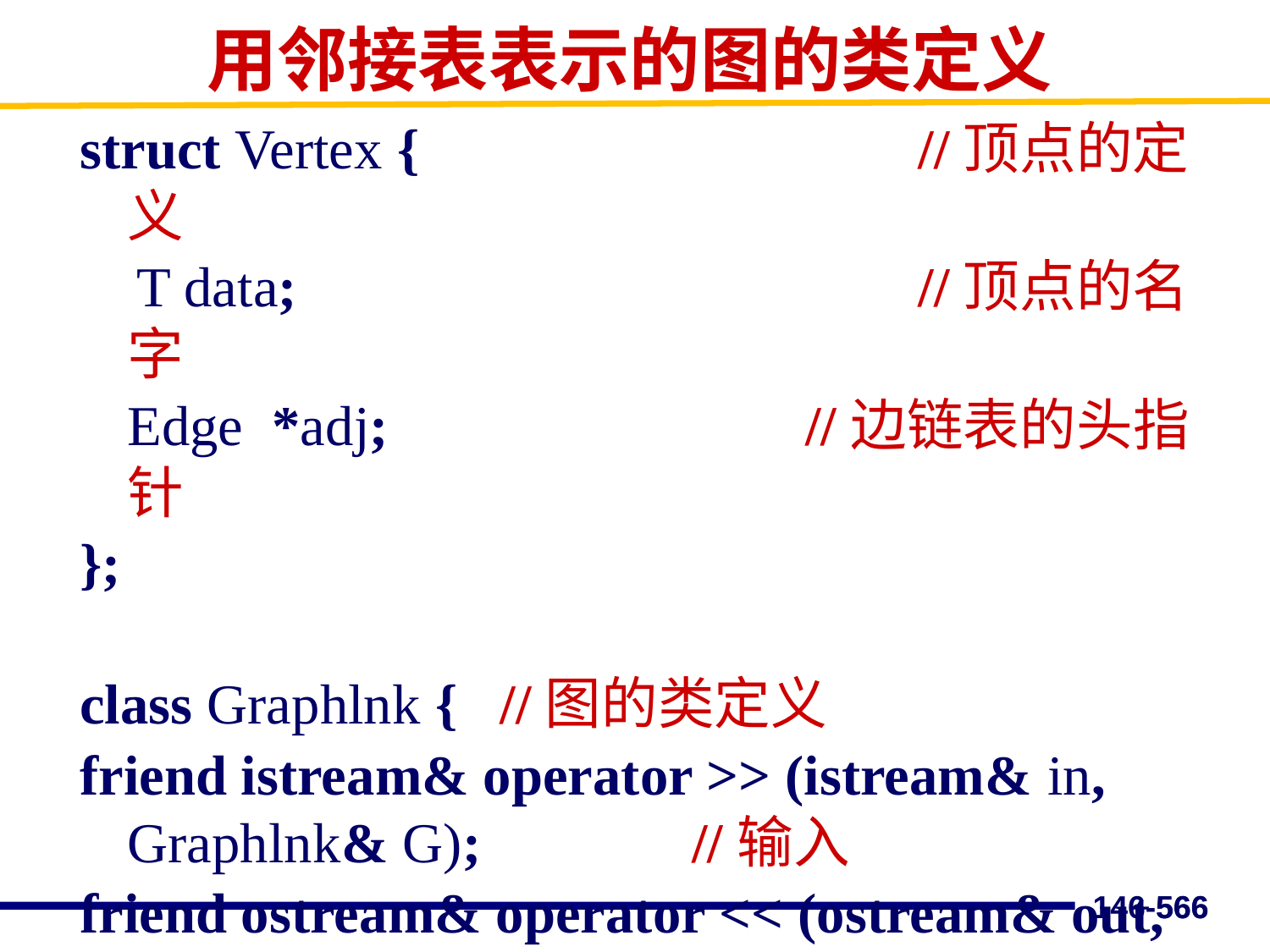

# 用邻接表表示的图的类定义
struct Vertex {			           //顶点的定义
    T data;				           //顶点的名字
	Edge  *adj;		            //边链表的头指针
};

class Graphlnk {   //图的类定义
friend istream& operator >> (istream& in, 	Graphlnk& G);		    //输入
friend ostream& operator << (ostream& out, 	Graphlnk & G);		    //输出
566
146-566